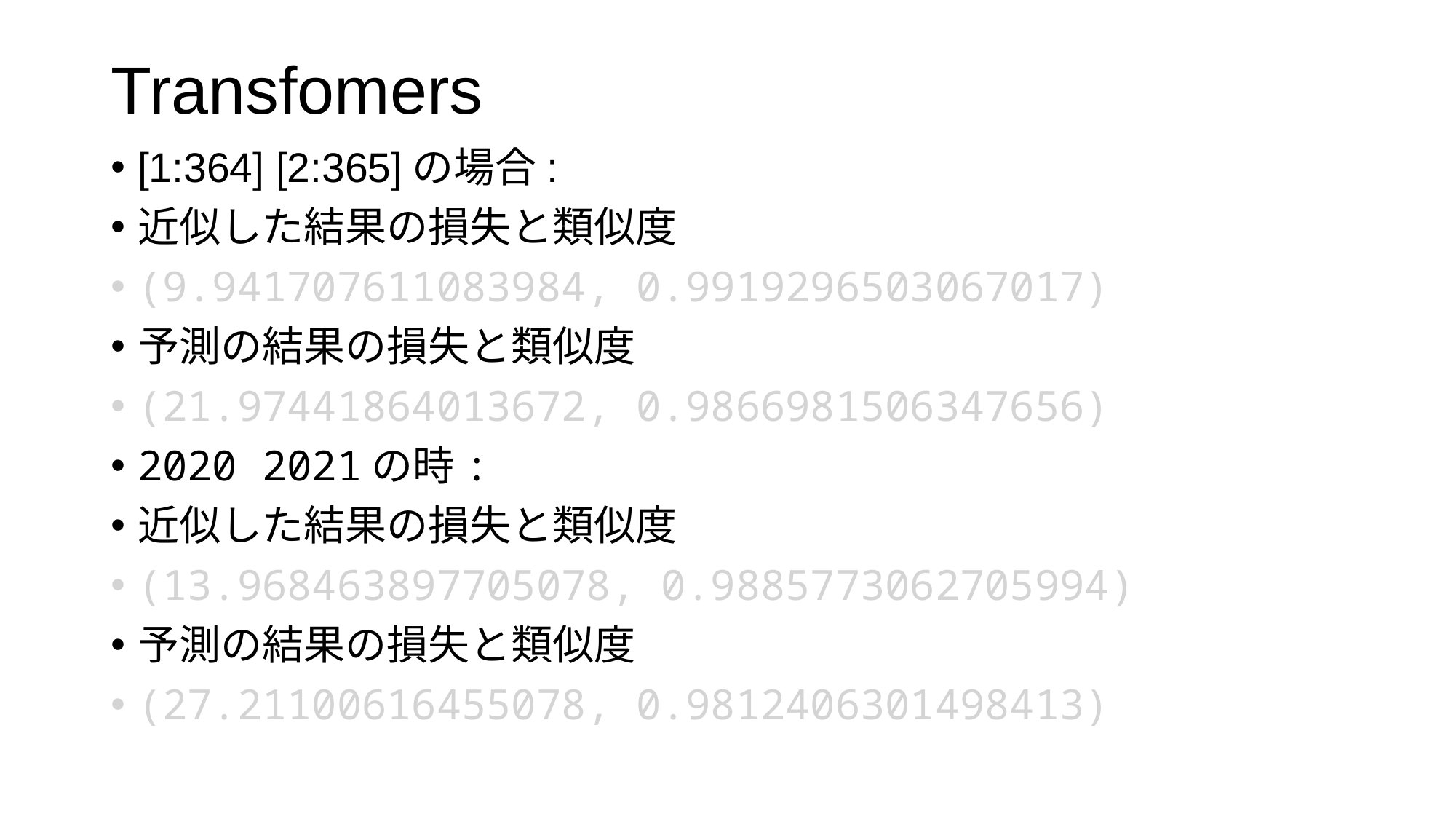

# Transfomers
[1:364] [2:365]の場合:
近似した結果の損失と類似度
(9.941707611083984, 0.9919296503067017)
予測の結果の損失と類似度
(21.97441864013672, 0.9866981506347656)
2020 2021の時:
近似した結果の損失と類似度
(13.968463897705078, 0.9885773062705994)
予測の結果の損失と類似度
(27.21100616455078, 0.9812406301498413)